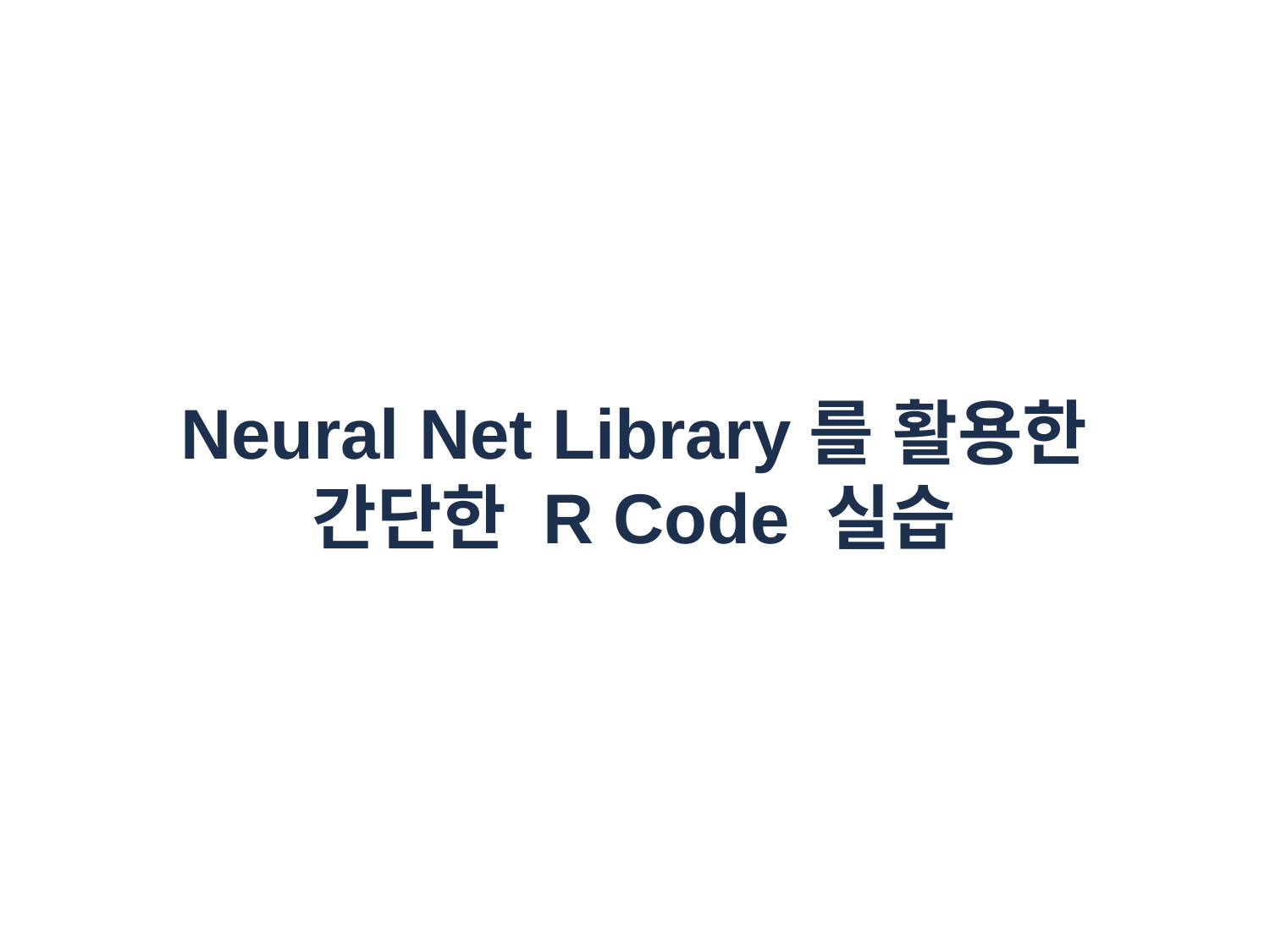

# Neural Net Library를 활용한 간단한 R Code 실습